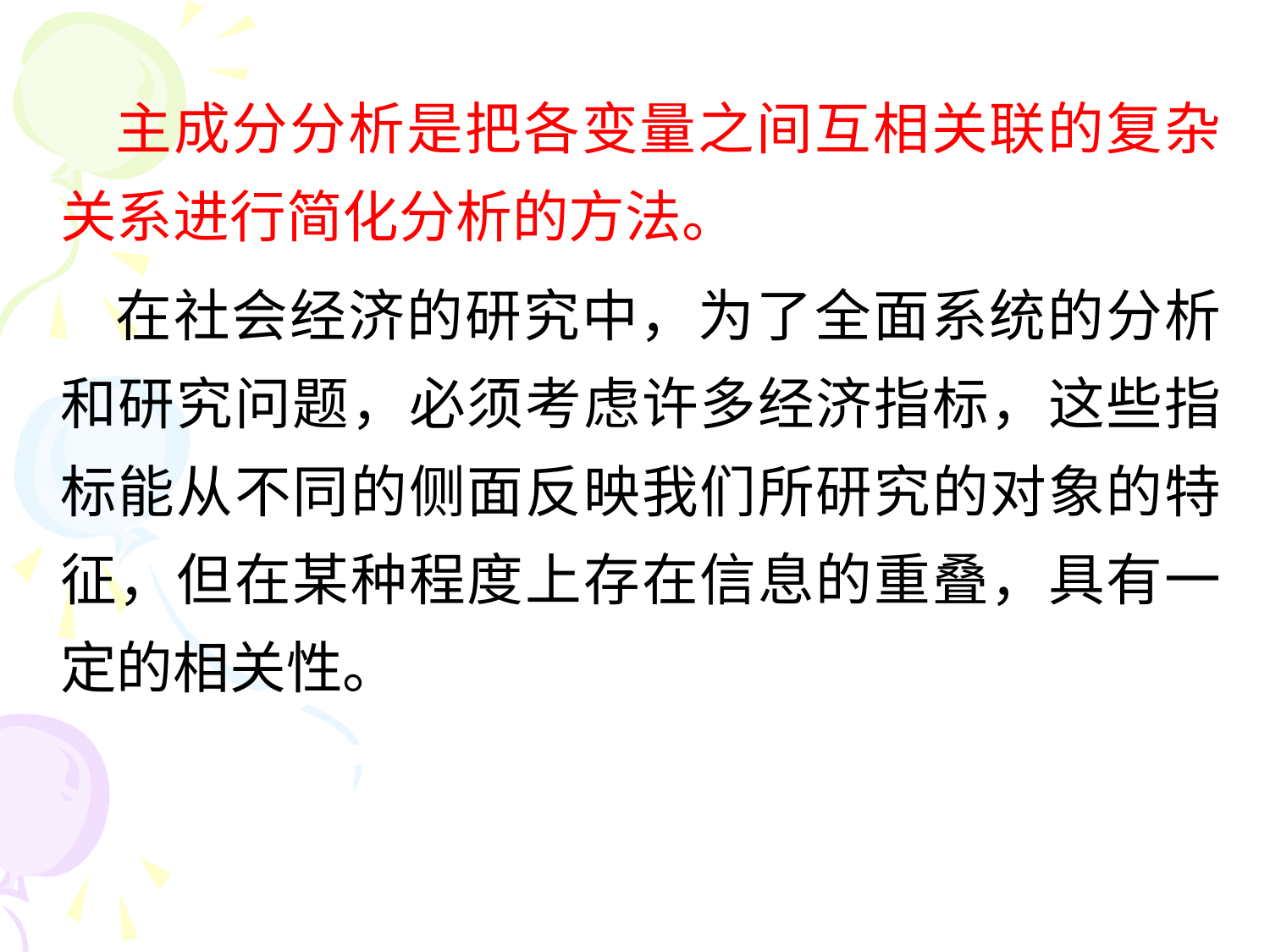

主成分分析是把各变量之间互相关联的复杂关系进行简化分析的方法。
      在社会经济的研究中，为了全面系统的分析和研究问题，必须考虑许多经济指标，这些指标能从不同的侧面反映我们所研究的对象的特征，但在某种程度上存在信息的重叠，具有一定的相关性。